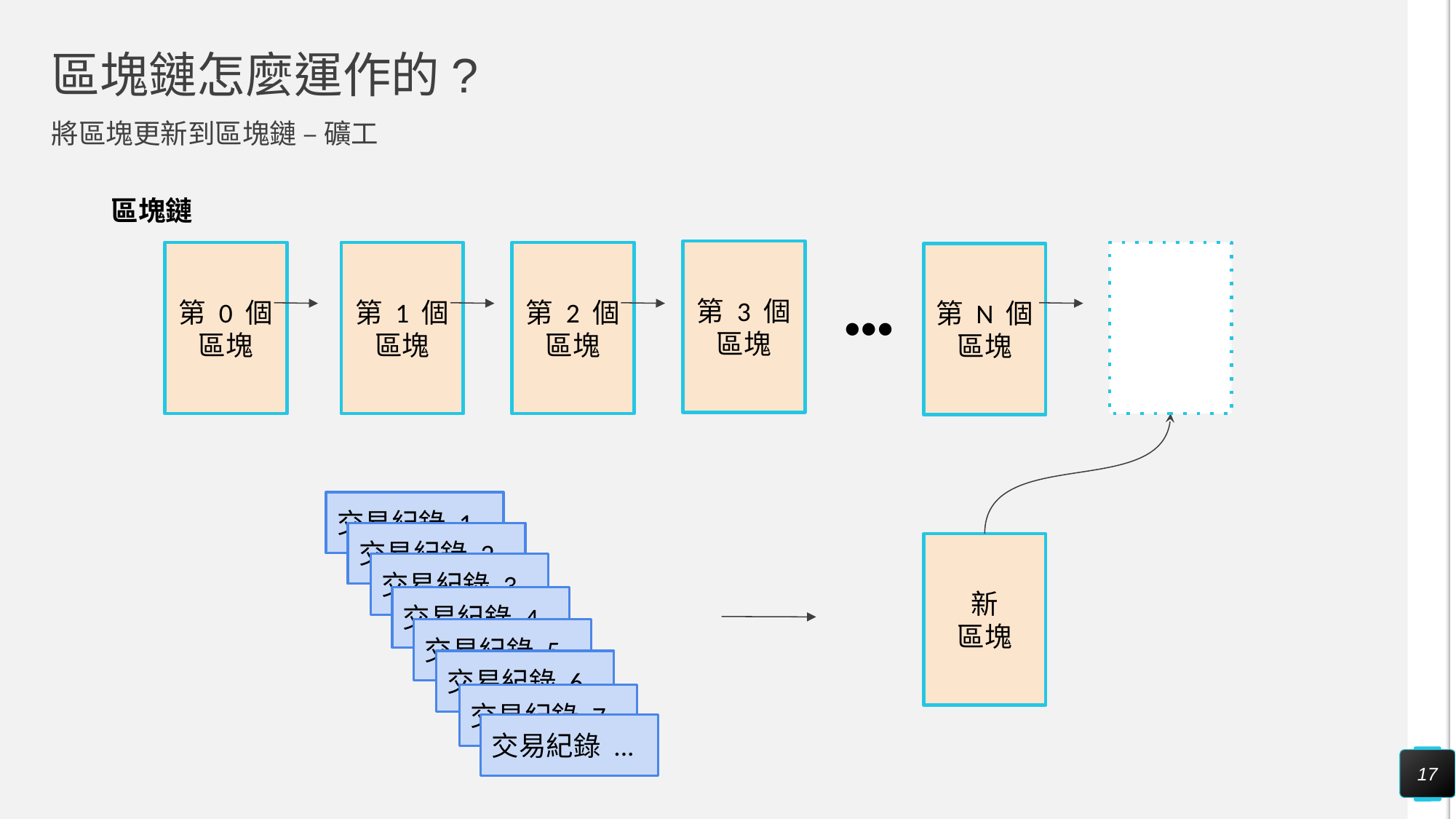

# 區塊鏈怎麼運作的?
將區塊更新到區塊鏈 – 礦工
區塊鏈
第 3 個
區塊
●●●
第 0 個
區塊
第 1 個
區塊
第 2 個
區塊

第 N 個
區塊
交易紀錄 1
交易紀錄 2
新
區塊
交易紀錄 3
交易紀錄 4
交易紀錄 5
交易紀錄 6
交易紀錄 7
交易紀錄 ...
17